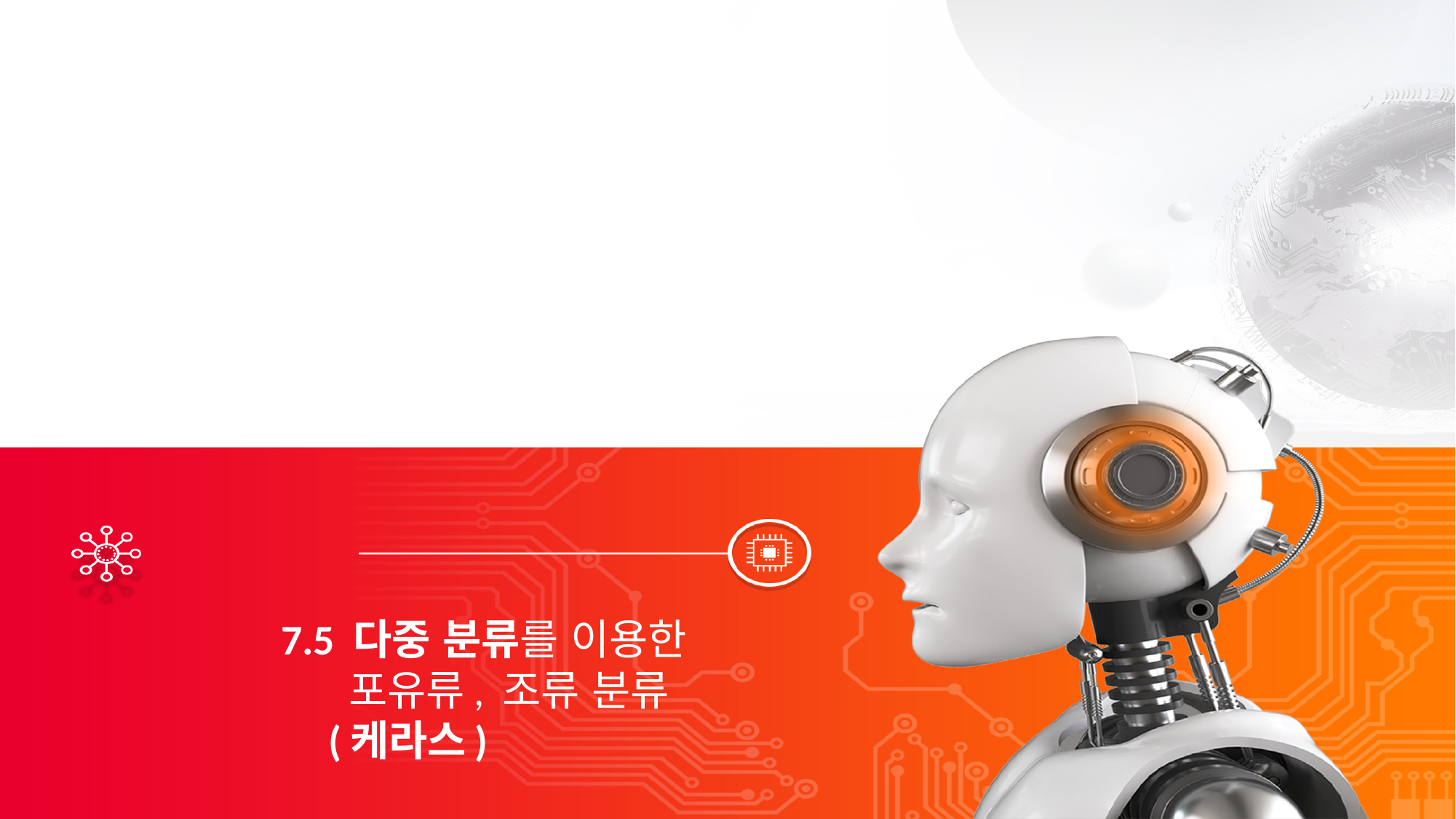

7.5 다중 분류를 이용한
     포유류, 조류 분류
     (케라스)